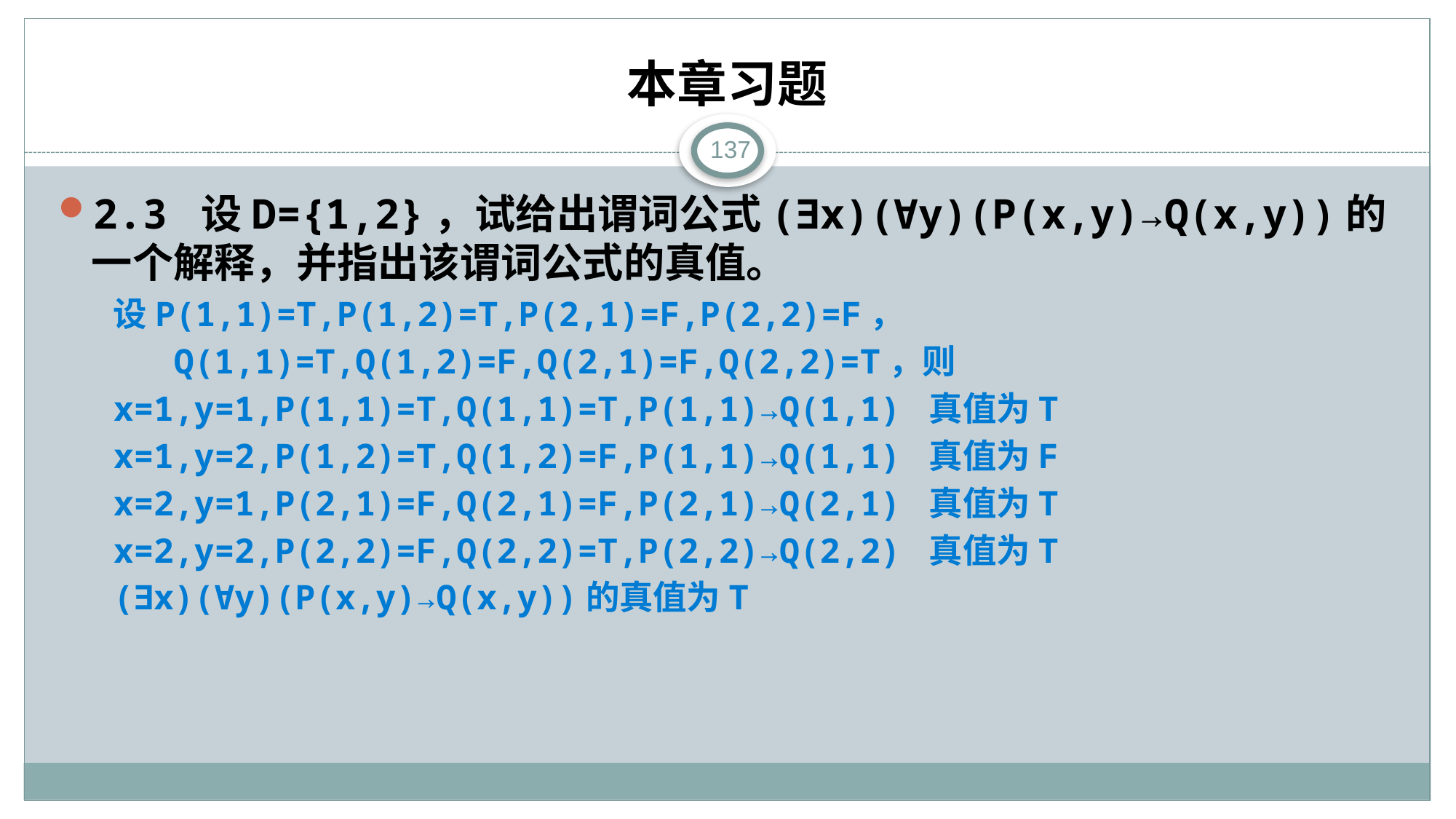

# 本章习题
137
2.3 设D={1,2}，试给出谓词公式(∃x)(∀y)(P(x,y)→Q(x,y))的一个解释，并指出该谓词公式的真值。
设P(1,1)=T,P(1,2)=T,P(2,1)=F,P(2,2)=F，
   Q(1,1)=T,Q(1,2)=F,Q(2,1)=F,Q(2,2)=T，则
x=1,y=1,P(1,1)=T,Q(1,1)=T,P(1,1)→Q(1,1) 真值为T
x=1,y=2,P(1,2)=T,Q(1,2)=F,P(1,1)→Q(1,1) 真值为F
x=2,y=1,P(2,1)=F,Q(2,1)=F,P(2,1)→Q(2,1) 真值为T
x=2,y=2,P(2,2)=F,Q(2,2)=T,P(2,2)→Q(2,2) 真值为T
(∃x)(∀y)(P(x,y)→Q(x,y))的真值为T